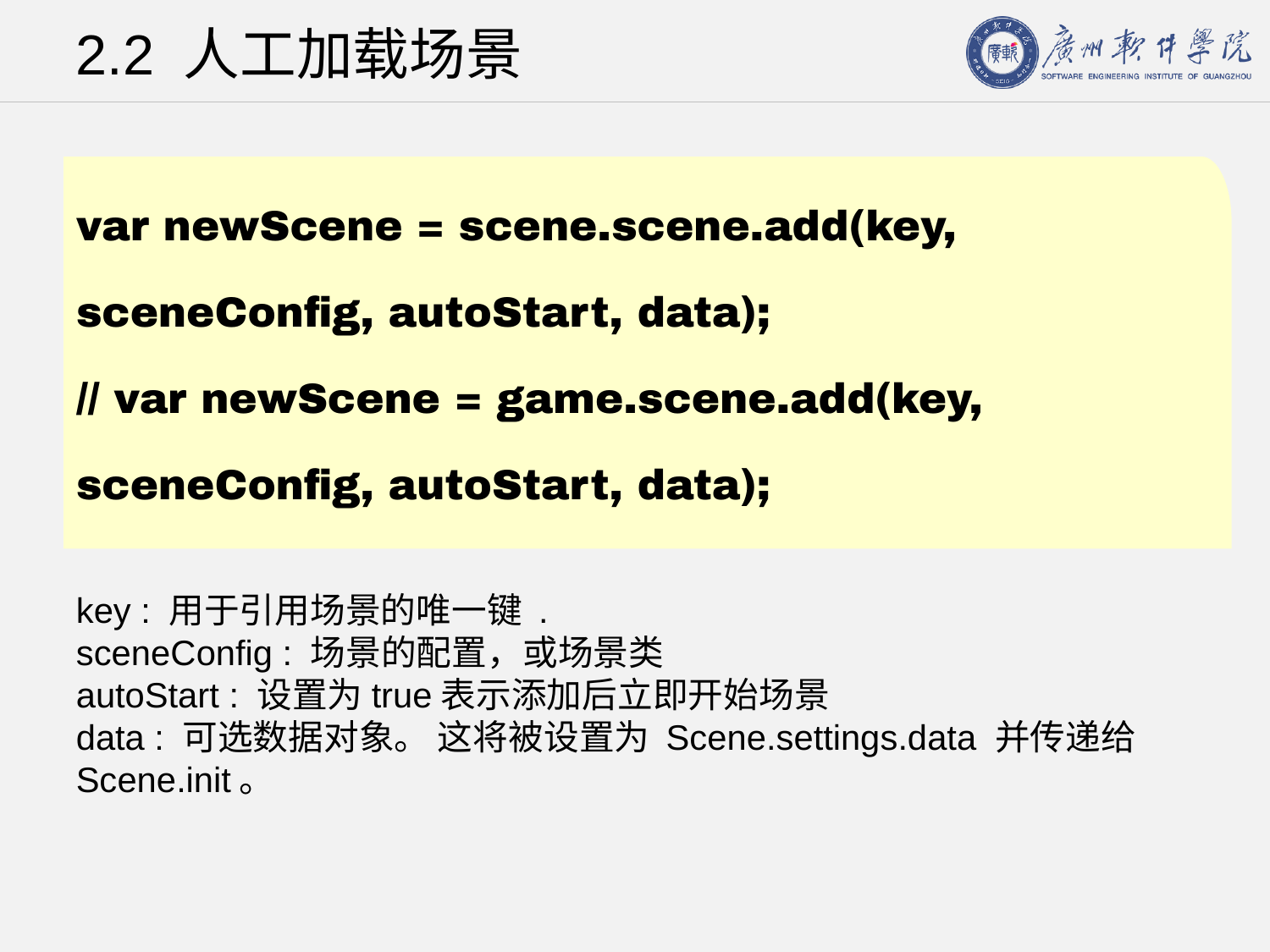

# 2.2 人工加载场景
var newScene = scene.scene.add(key, sceneConfig, autoStart, data);
// var newScene = game.scene.add(key, sceneConfig, autoStart, data);
key : 用于引用场景的唯一键 .
sceneConfig : 场景的配置，或场景类
autoStart : 设置为true表示添加后立即开始场景
data : 可选数据对象。 这将被设置为 Scene.settings.data 并传递给 Scene.init。